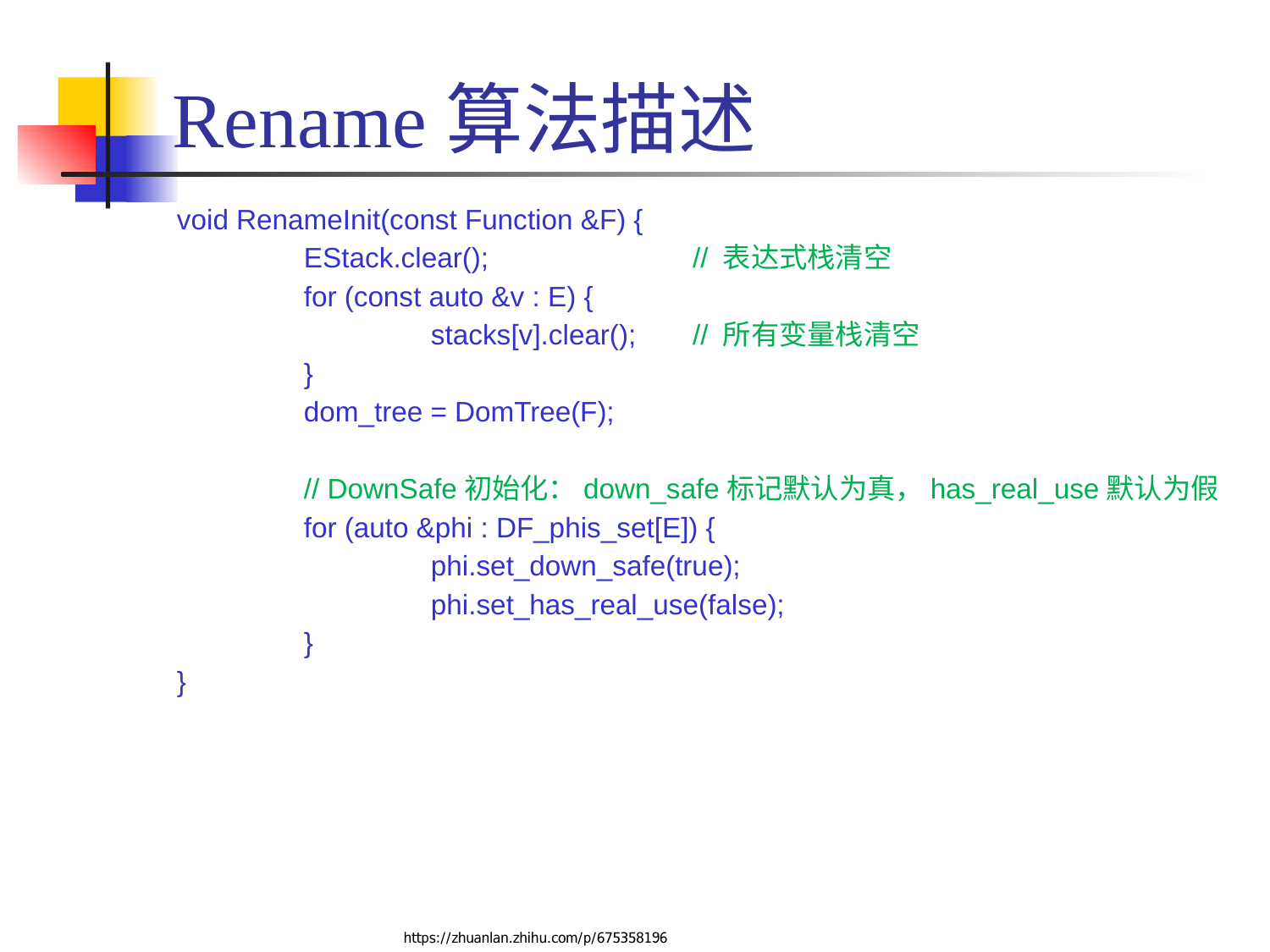

# Rename算法描述
void RenameInit(const Function &F) {
	EStack.clear();		 // 表达式栈清空
	for (const auto &v : E) {
		stacks[v].clear();	 // 所有变量栈清空
	}
	dom_tree = DomTree(F);

	// DownSafe初始化：down_safe标记默认为真，has_real_use默认为假
	for (auto &phi : DF_phis_set[E]) {
		phi.set_down_safe(true);
		phi.set_has_real_use(false);
	}
}

https://zhuanlan.zhihu.com/p/675358196